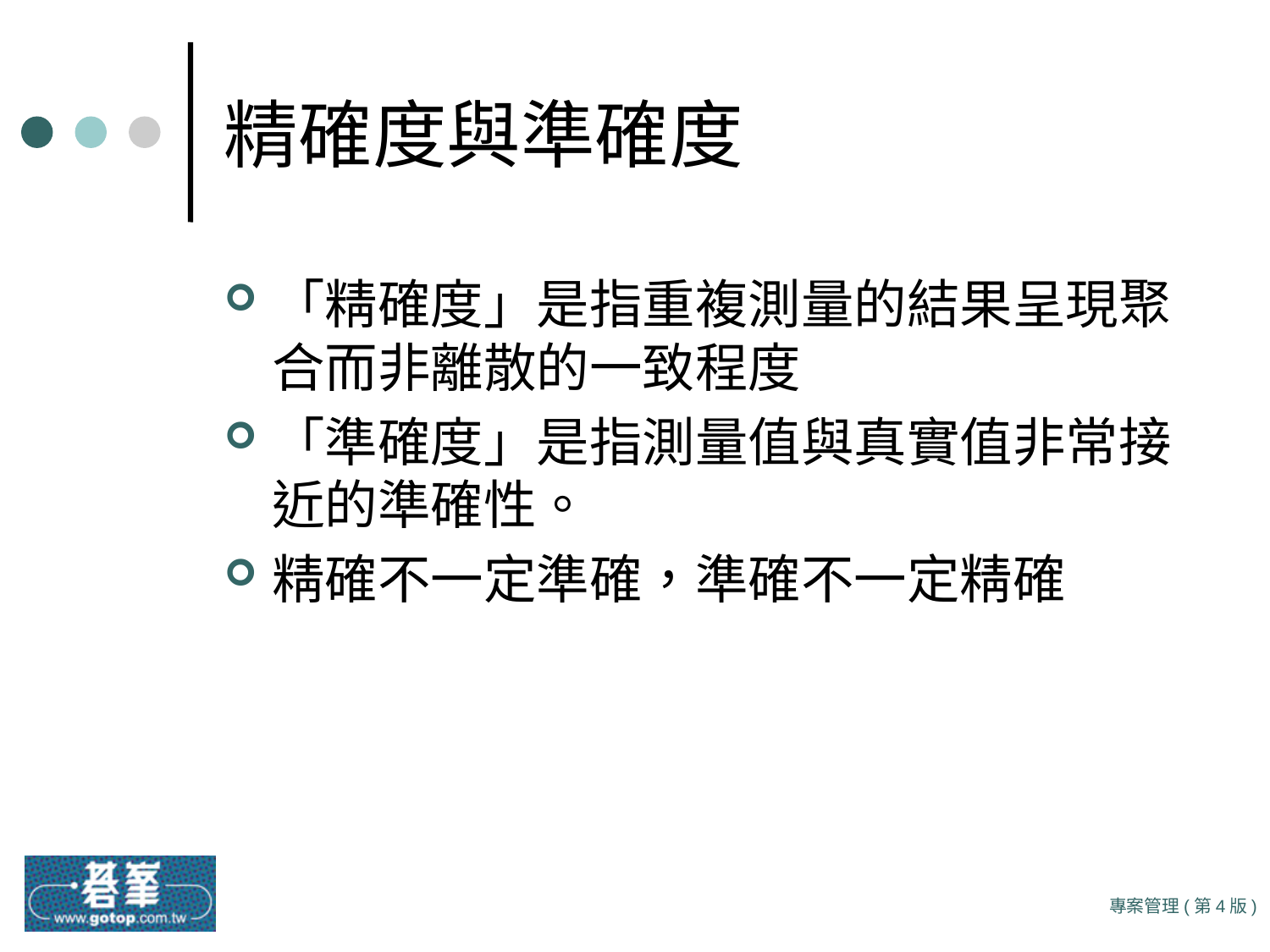

# 精確度與準確度
「精確度」是指重複測量的結果呈現聚合而非離散的一致程度
「準確度」是指測量值與真實值非常接近的準確性。
精確不一定準確，準確不一定精確
專案管理(第4版)